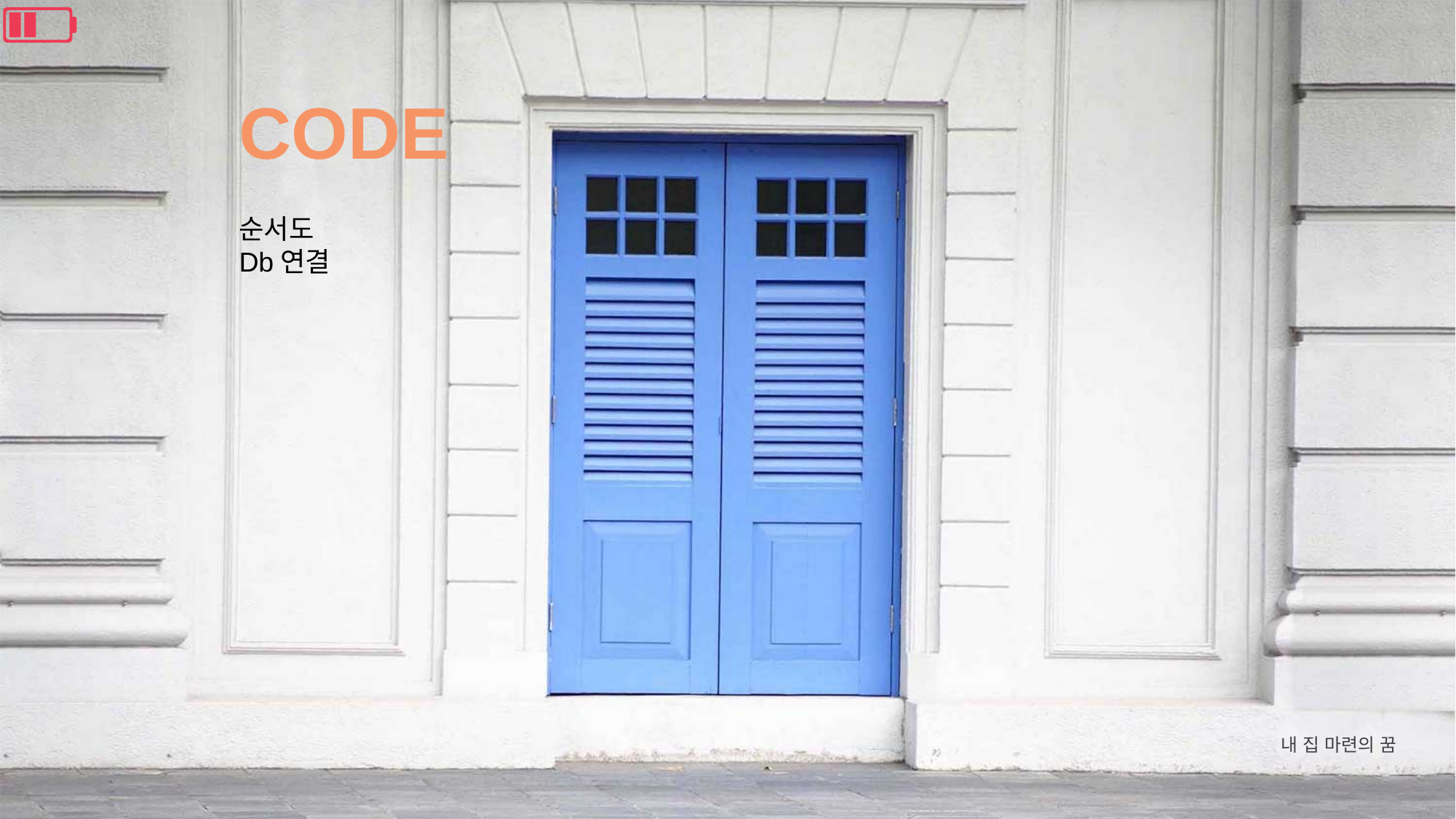

CODE
순서도
Db연결
내 집 마련의 꿈